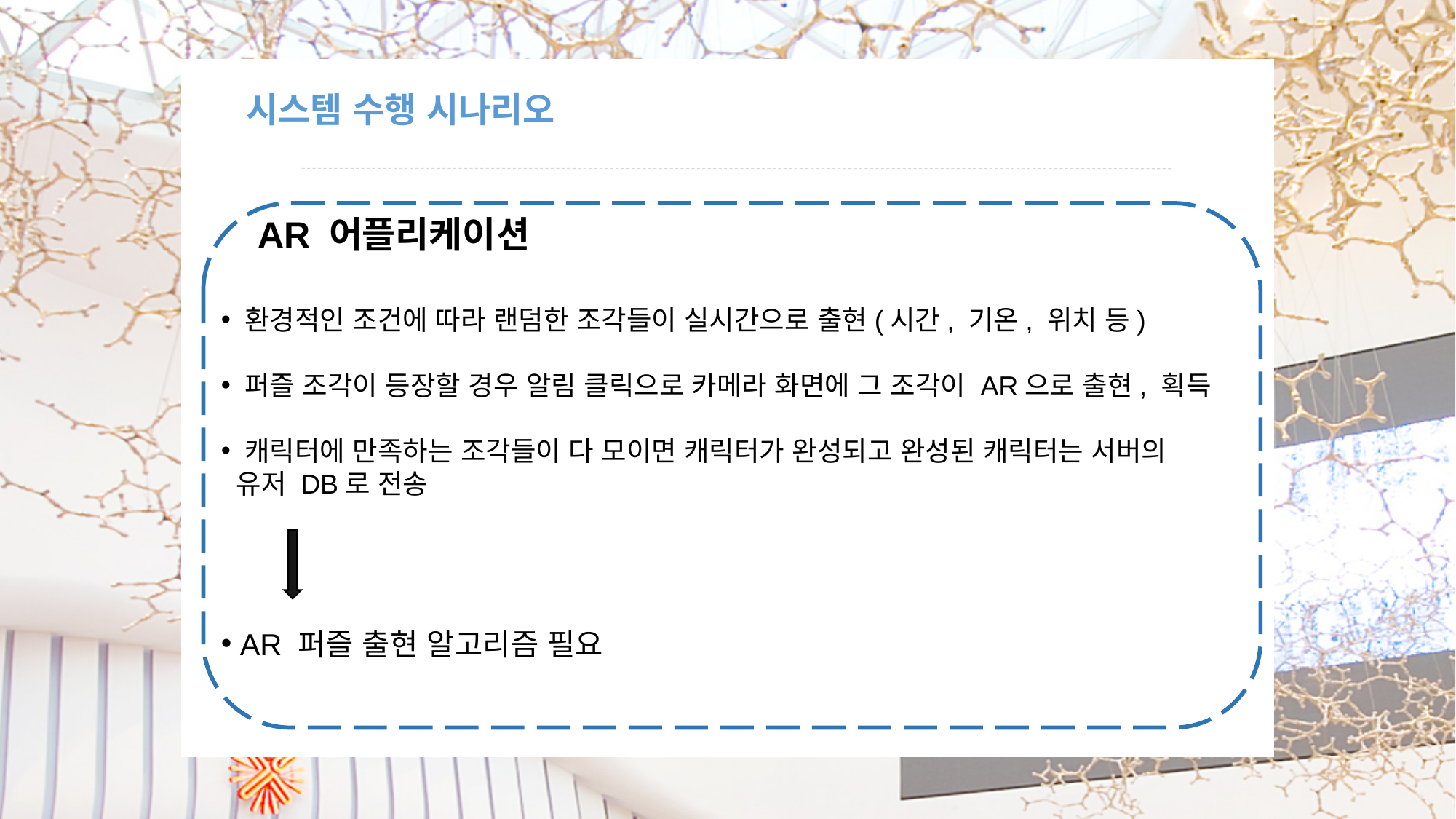

시스템 수행 시나리오

AR 어플리케이션
 환경적인 조건에 따라 랜덤한 조각들이 실시간으로 출현(시간, 기온, 위치 등)

 퍼즐 조각이 등장할 경우 알림 클릭으로 카메라 화면에 그 조각이 AR으로 출현, 획득

 캐릭터에 만족하는 조각들이 다 모이면 캐릭터가 완성되고 완성된 캐릭터는 서버의
  유저 DB로 전송

 AR 퍼즐 출현 알고리즘 필요